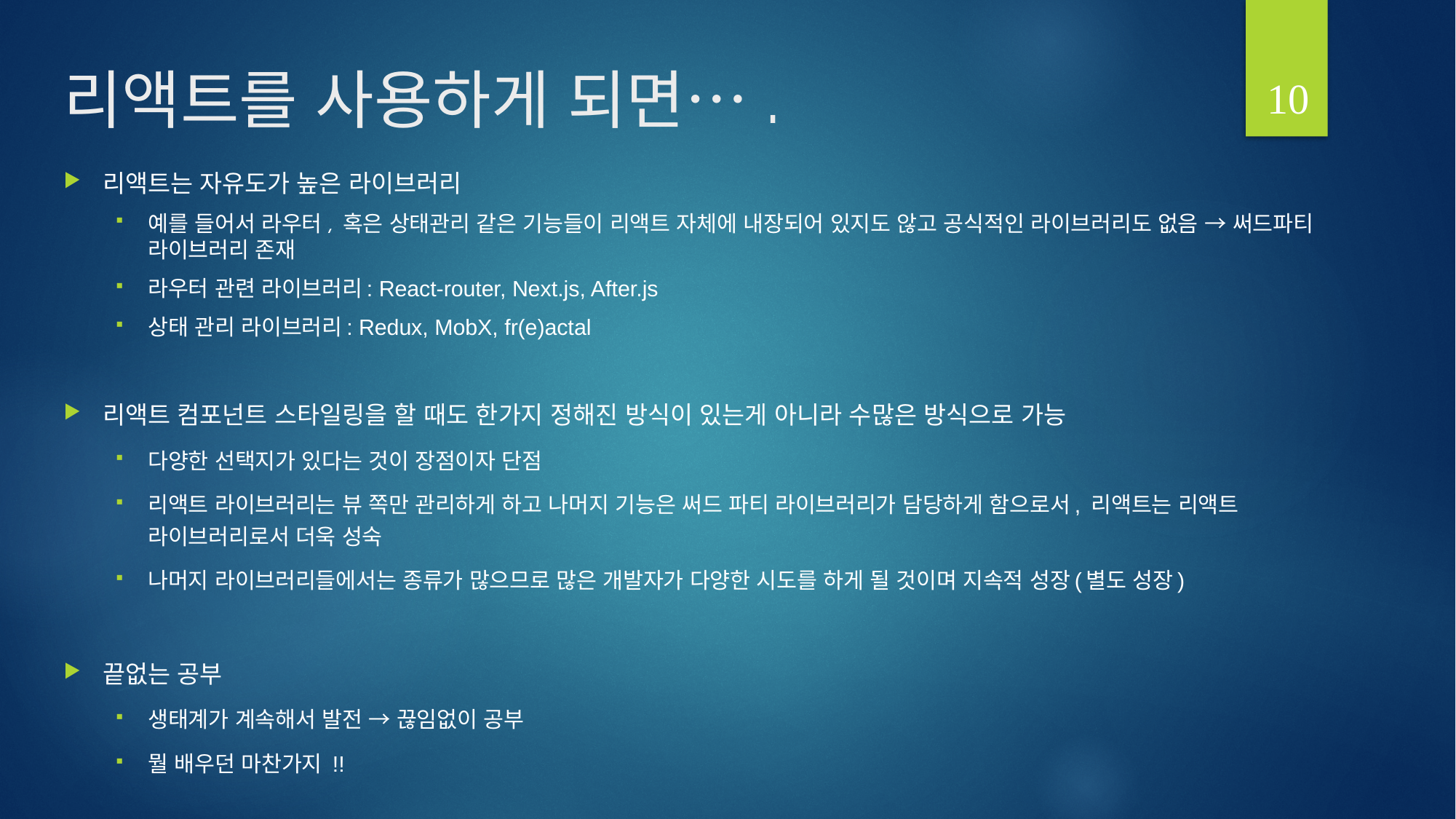

10
# 리액트를 사용하게 되면….
리액트는 자유도가 높은 라이브러리
예를 들어서 라우터, 혹은 상태관리 같은 기능들이 리액트 자체에 내장되어 있지도 않고 공식적인 라이브러리도 없음 → 써드파티 라이브러리 존재
라우터 관련 라이브러리: React-router, Next.js, After.js
상태 관리 라이브러리: Redux, MobX, fr(e)actal

리액트 컴포넌트 스타일링을 할 때도 한가지 정해진 방식이 있는게 아니라 수많은 방식으로 가능
다양한 선택지가 있다는 것이 장점이자 단점
리액트 라이브러리는 뷰 쪽만 관리하게 하고 나머지 기능은 써드 파티 라이브러리가 담당하게 함으로서, 리액트는 리액트 라이브러리로서 더욱 성숙
나머지 라이브러리들에서는 종류가 많으므로 많은 개발자가 다양한 시도를 하게 될 것이며 지속적 성장(별도 성장)

끝없는 공부
생태계가 계속해서 발전 → 끊임없이 공부
뭘 배우던 마찬가지 !!